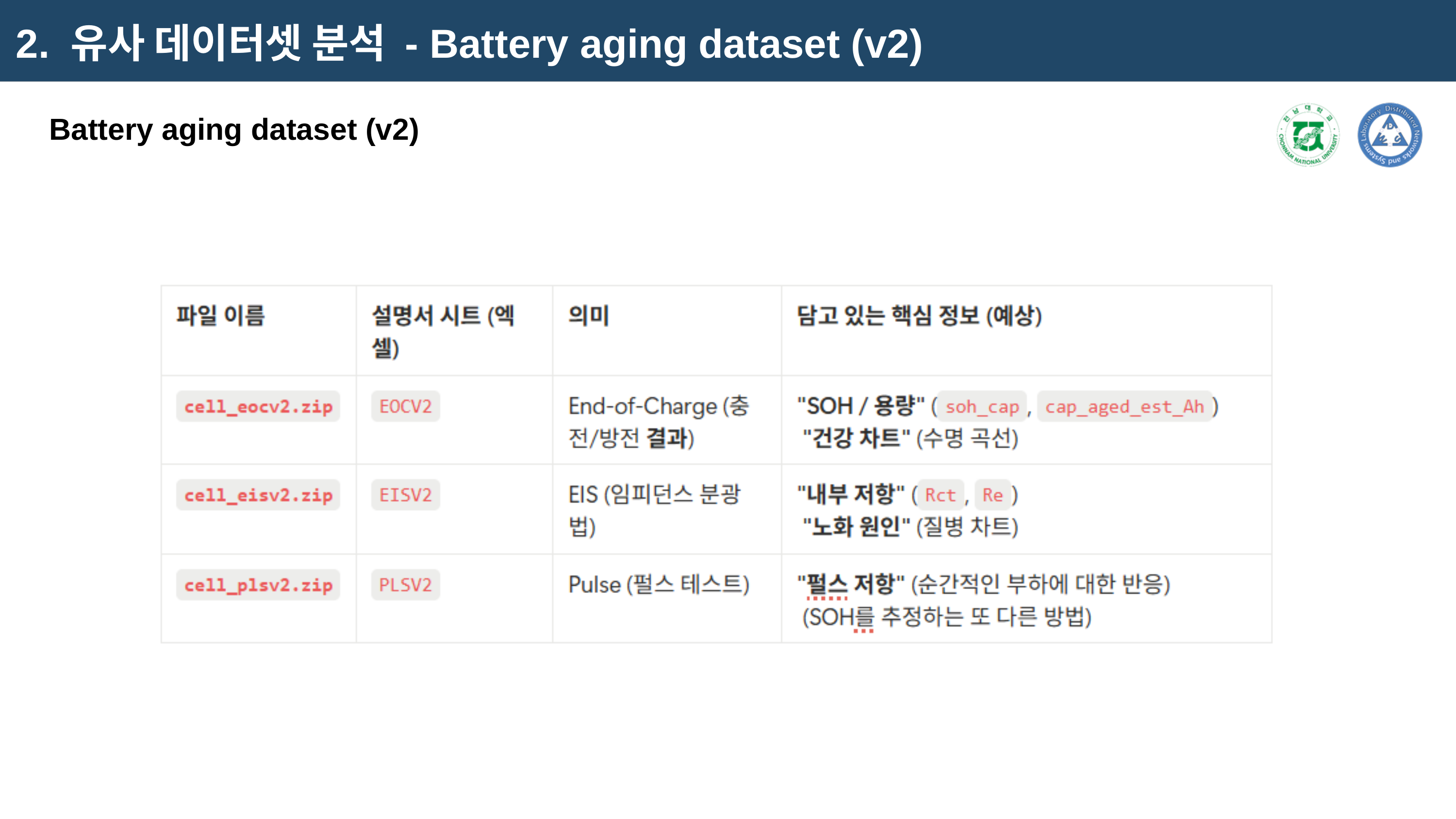

2. 유사 데이터셋 분석 - Battery aging dataset (v2)
Battery aging dataset (v2)